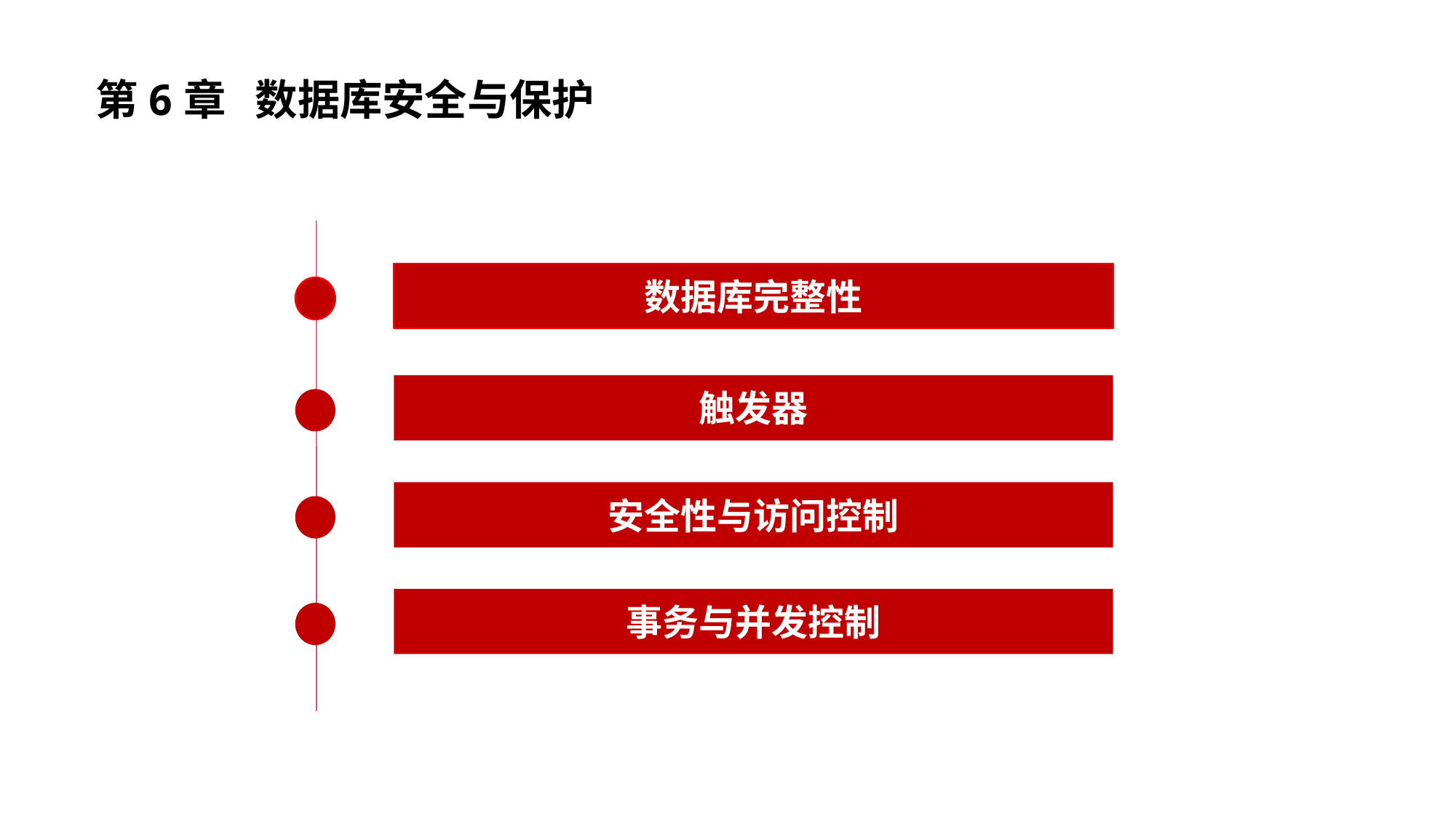

第6章   数据库安全与保护

数据库完整性

触发器

安全性与访问控制

事务与并发控制